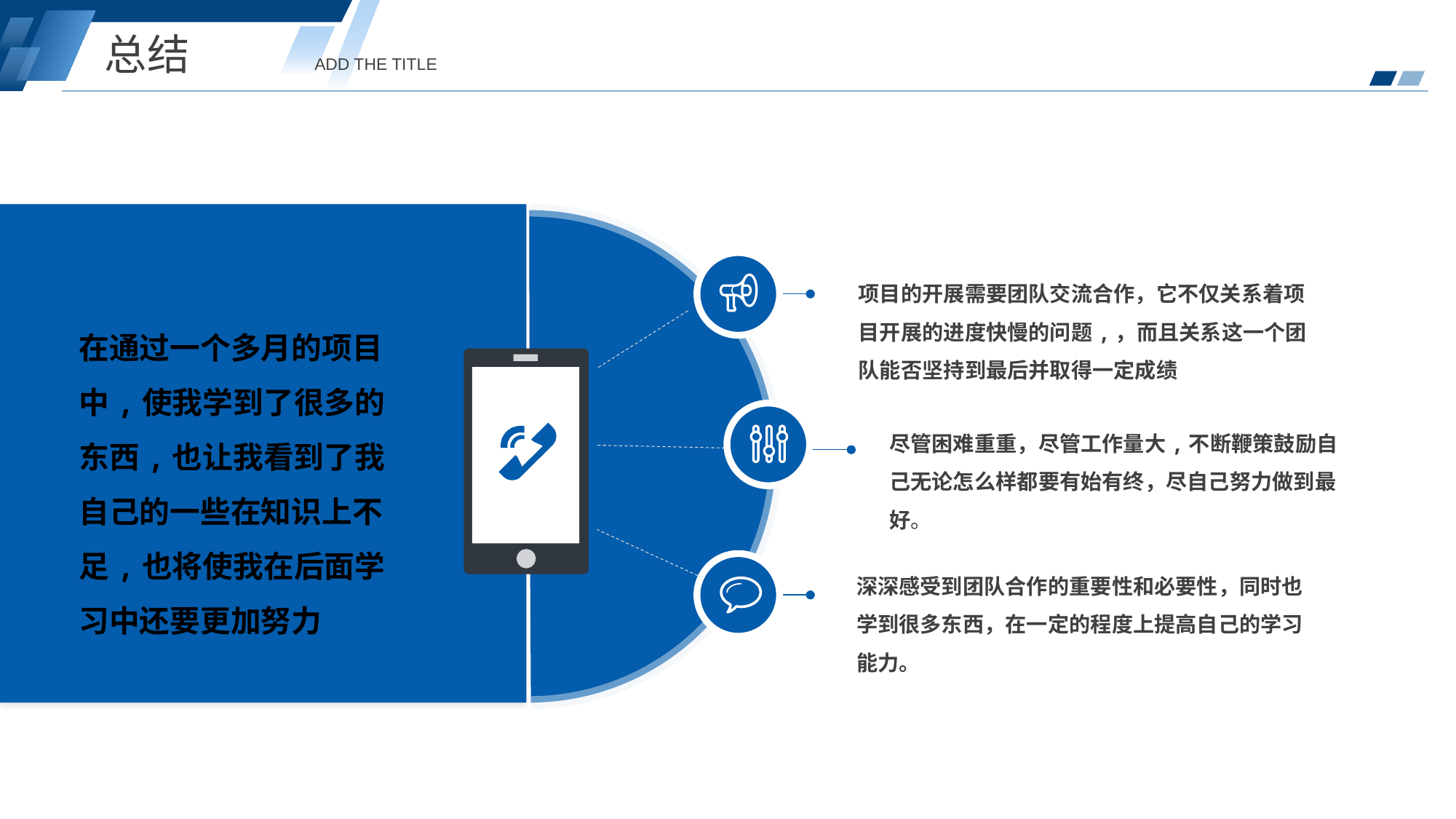

总结

ADD THE TITLE

项目的开展需要团队交流合作，它不仅关系着项目开展的进度快慢的问题,，而且关系这一个团队能否坚持到最后并取得一定成绩
在通过一个多月的项目中,使我学到了很多的东西,也让我看到了我自己的一些在知识上不足,也将使我在后面学习中还要更加努力

尽管困难重重，尽管工作量大,不断鞭策鼓励自己无论怎么样都要有始有终，尽自己努力做到最好。

深深感受到团队合作的重要性和必要性，同时也学到很多东西，在一定的程度上提高自己的学习能力。